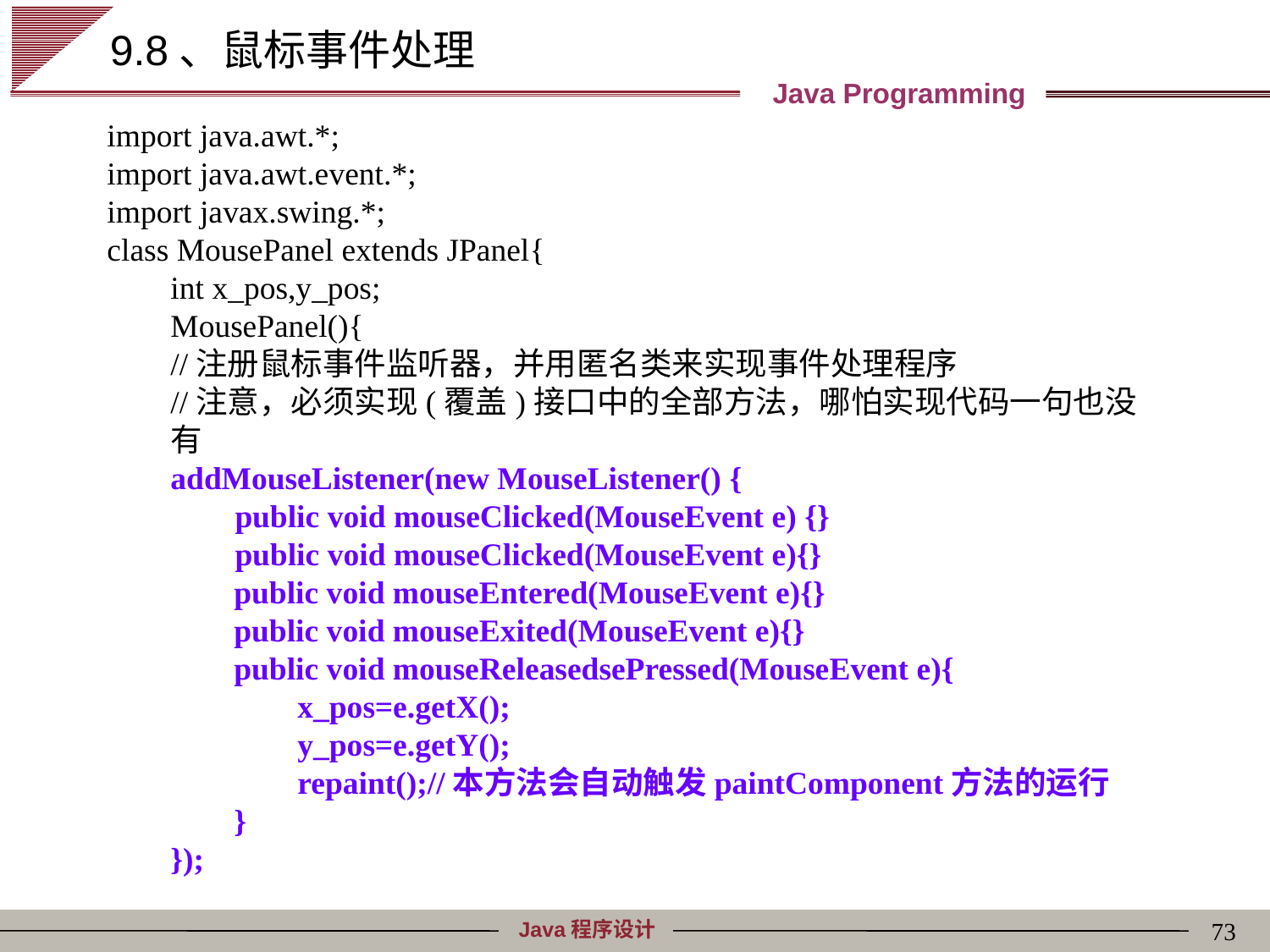

# 9.8、鼠标事件处理
import java.awt.*;
import java.awt.event.*;
import javax.swing.*;
class MousePanel extends JPanel{
int x_pos,y_pos;
MousePanel(){
//注册鼠标事件监听器，并用匿名类来实现事件处理程序
//注意，必须实现(覆盖)接口中的全部方法，哪怕实现代码一句也没有
addMouseListener(new MouseListener() {
        public void mouseClicked(MouseEvent e) {}
        public void mouseClicked(MouseEvent e){}
public void mouseEntered(MouseEvent e){}
public void mouseExited(MouseEvent e){}
public void mouseReleasedsePressed(MouseEvent e){
x_pos=e.getX();
y_pos=e.getY();
repaint();//本方法会自动触发paintComponent方法的运行
}
});